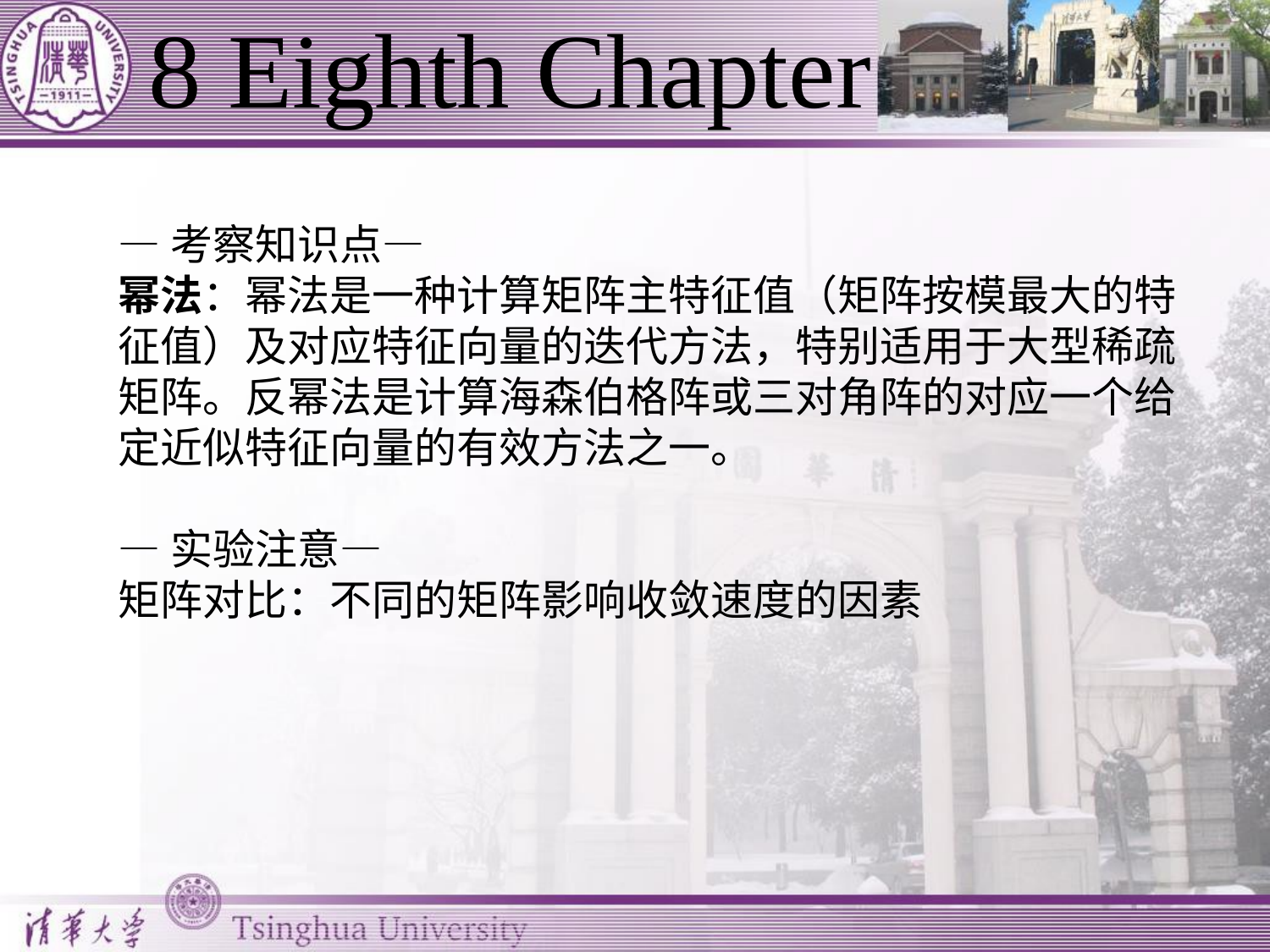

# 8 Eighth Chapter
—考察知识点—
幂法：幂法是一种计算矩阵主特征值（矩阵按模最大的特征值）及对应特征向量的迭代方法，特别适用于大型稀疏矩阵。反幂法是计算海森伯格阵或三对角阵的对应一个给定近似特征向量的有效方法之一。

—实验注意—
矩阵对比：不同的矩阵影响收敛速度的因素